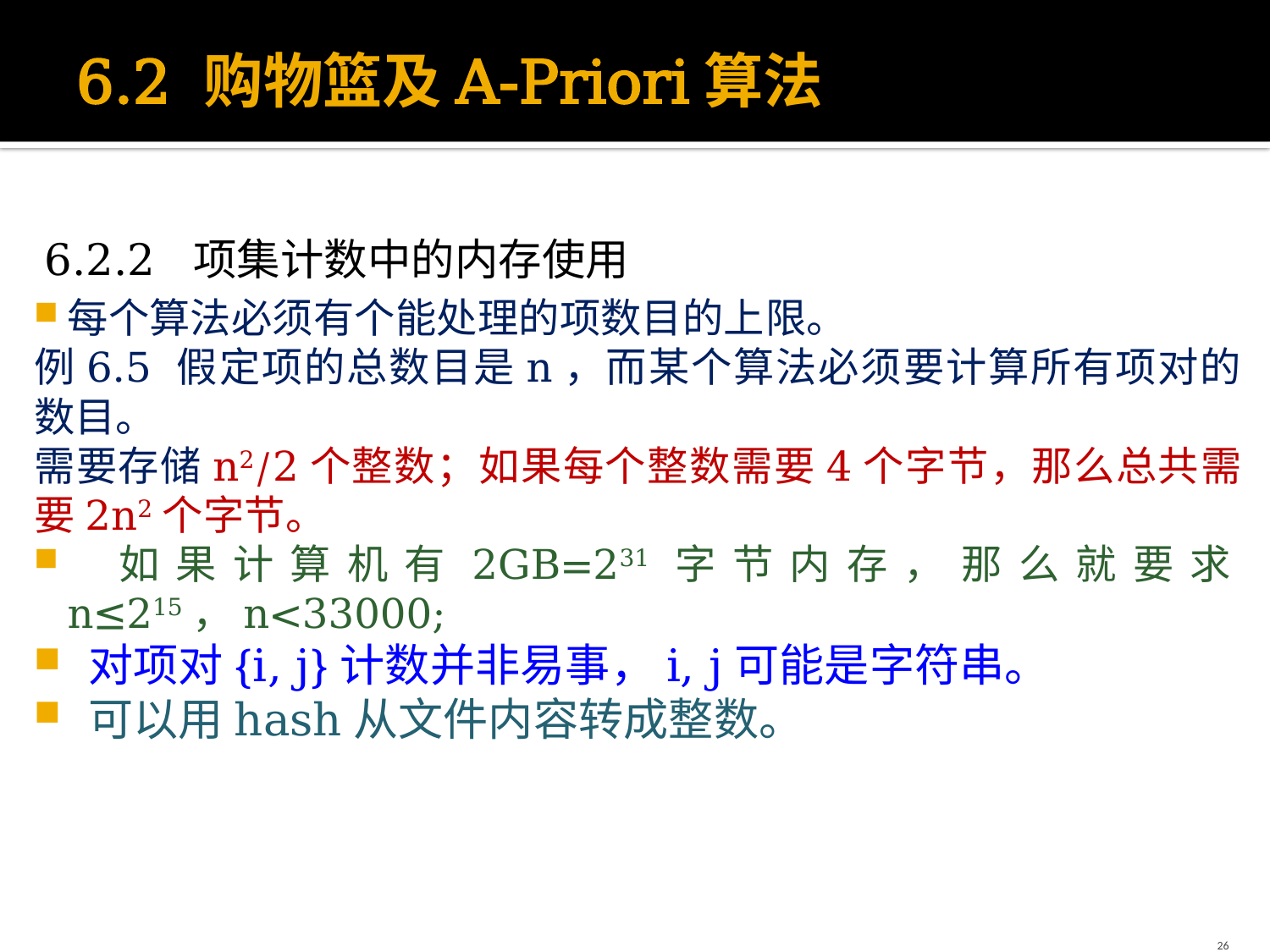

# 6.2 购物篮及A-Priori算法
6.2.2  项集计数中的内存使用
每个算法必须有个能处理的项数目的上限。
例6.5 假定项的总数目是n，而某个算法必须要计算所有项对的数目。
需要存储n2/2个整数；如果每个整数需要4个字节，那么总共需要2n2个字节。
 如果计算机有2GB=231字节内存，那么就要求n≤215，n<33000;
 对项对{i, j}计数并非易事，i, j可能是字符串。
 可以用hash从文件内容转成整数。

26